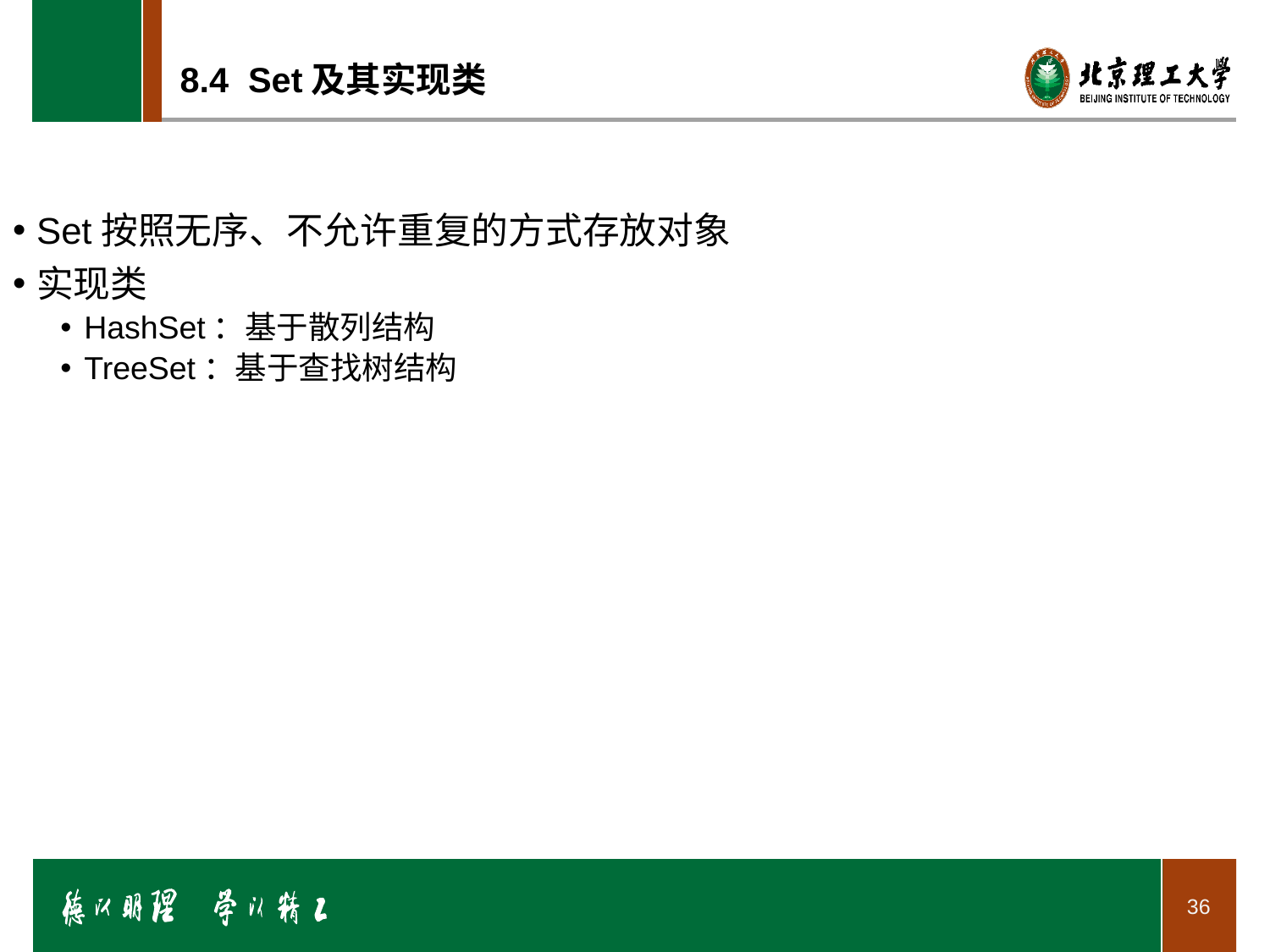

# 8.4  Set及其实现类
Set按照无序、不允许重复的方式存放对象
实现类
HashSet：基于散列结构
TreeSet：基于查找树结构